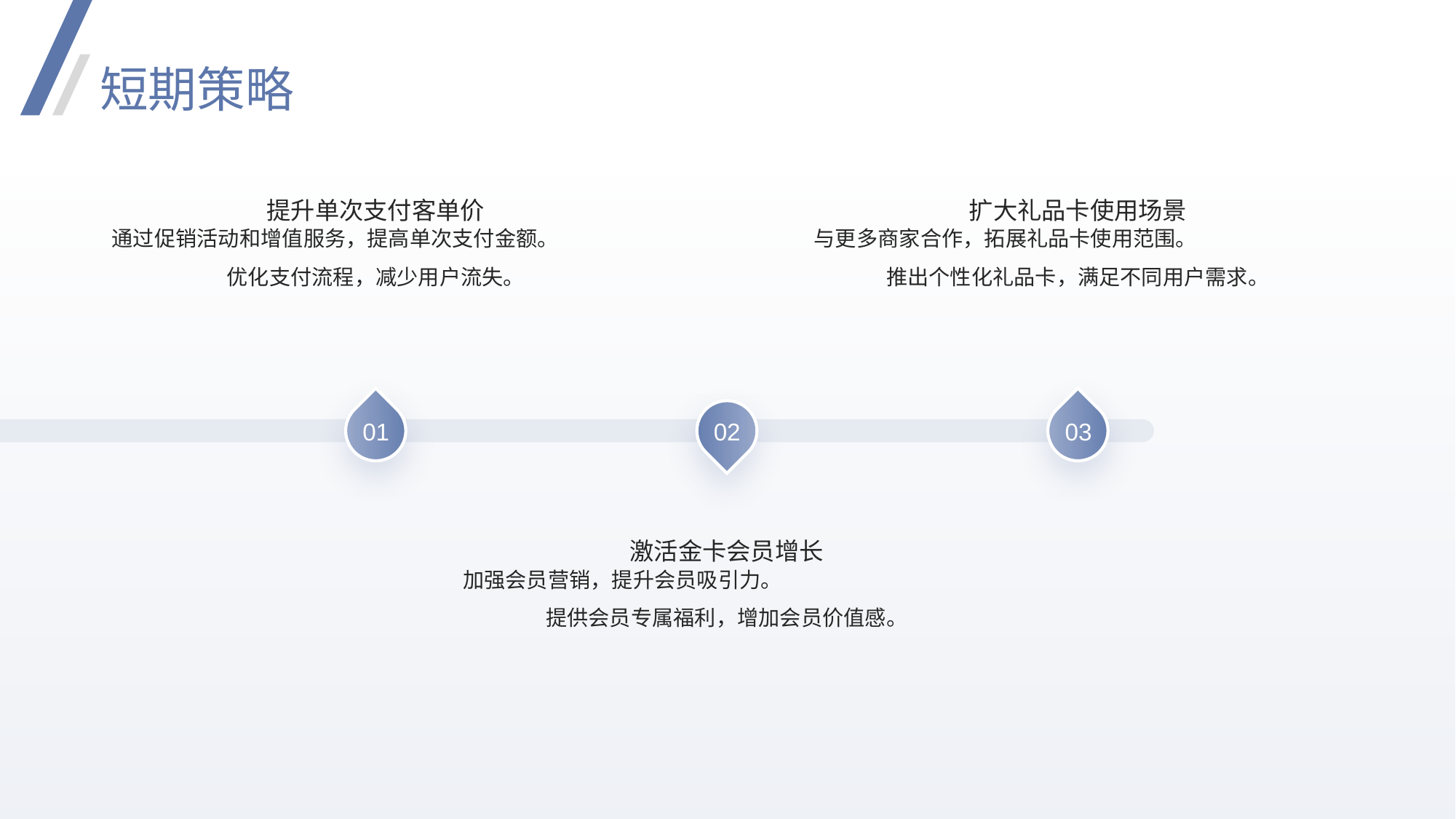

短期策略
提升单次支付客单价
扩大礼品卡使用场景
通过促销活动和增值服务，提高单次支付金额。
优化支付流程，减少用户流失。
与更多商家合作，拓展礼品卡使用范围。
推出个性化礼品卡，满足不同用户需求。

01
02
03

激活金卡会员增长
加强会员营销，提升会员吸引力。
提供会员专属福利，增加会员价值感。